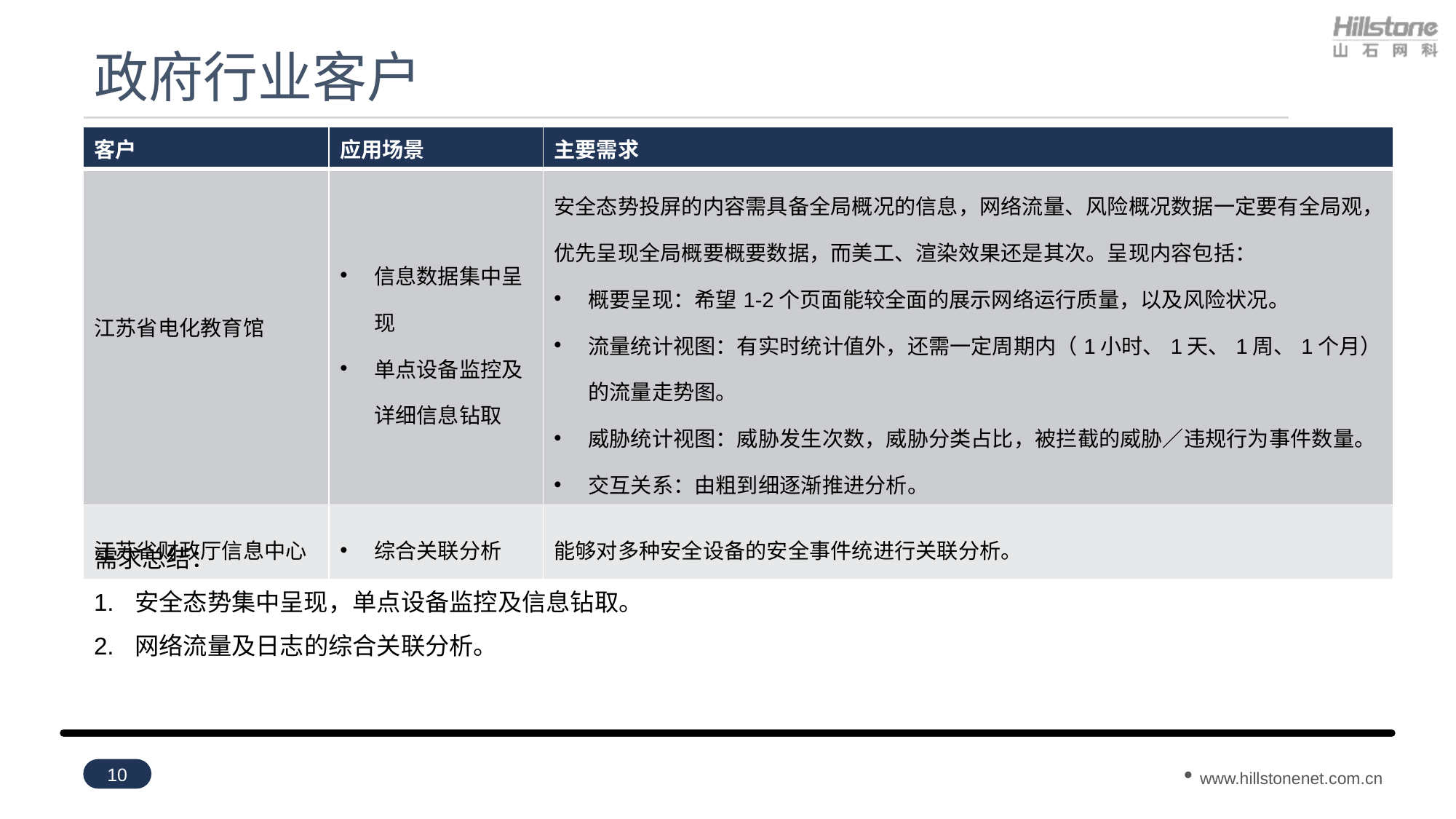

# 政府行业客户
| 客户 | 应用场景 | 主要需求 |
| --- | --- | --- |
| 江苏省电化教育馆 | 信息数据集中呈现 单点设备监控及详细信息钻取 | 安全态势投屏的内容需具备全局概况的信息，网络流量、风险概况数据一定要有全局观，优先呈现全局概要概要数据，而美工、渲染效果还是其次。呈现内容包括： 概要呈现：希望1-2个页面能较全面的展示网络运行质量，以及风险状况。 流量统计视图：有实时统计值外，还需一定周期内（1小时、1天、1周、1个月）的流量走势图。 威胁统计视图：威胁发生次数，威胁分类占比，被拦截的威胁／违规行为事件数量。 交互关系：由粗到细逐渐推进分析。 |
| 江苏省财政厅信息中心 | 综合关联分析 | 能够对多种安全设备的安全事件统进行关联分析。 |
需求总结：
安全态势集中呈现，单点设备监控及信息钻取。
网络流量及日志的综合关联分析。
10